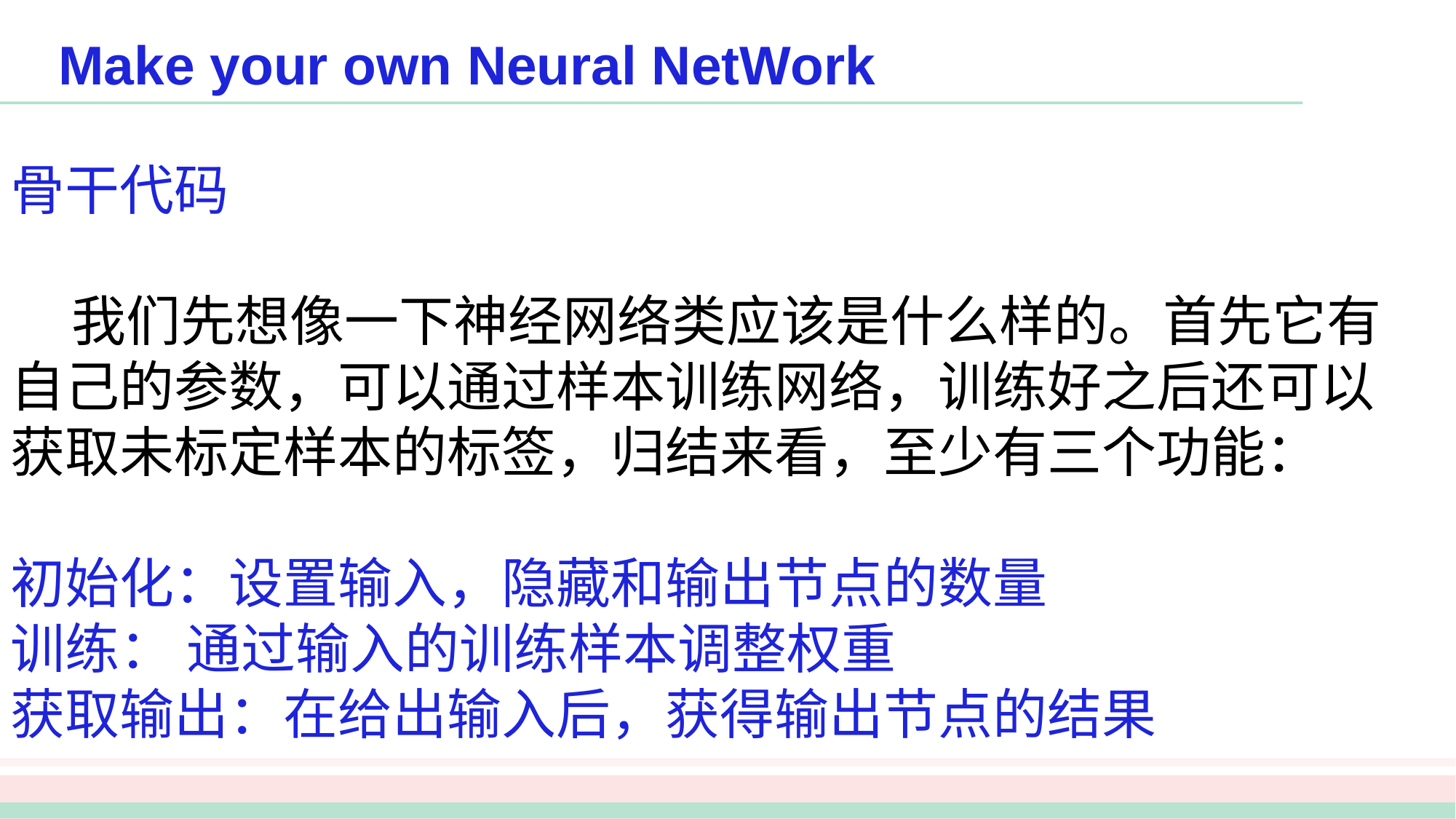

Make your own Neural NetWork
骨干代码

  我们先想像一下神经网络类应该是什么样的。首先它有自己的参数，可以通过样本训练网络，训练好之后还可以获取未标定样本的标签，归结来看，至少有三个功能：

初始化：设置输入，隐藏和输出节点的数量
训练： 通过输入的训练样本调整权重
获取输出：在给出输入后，获得输出节点的结果